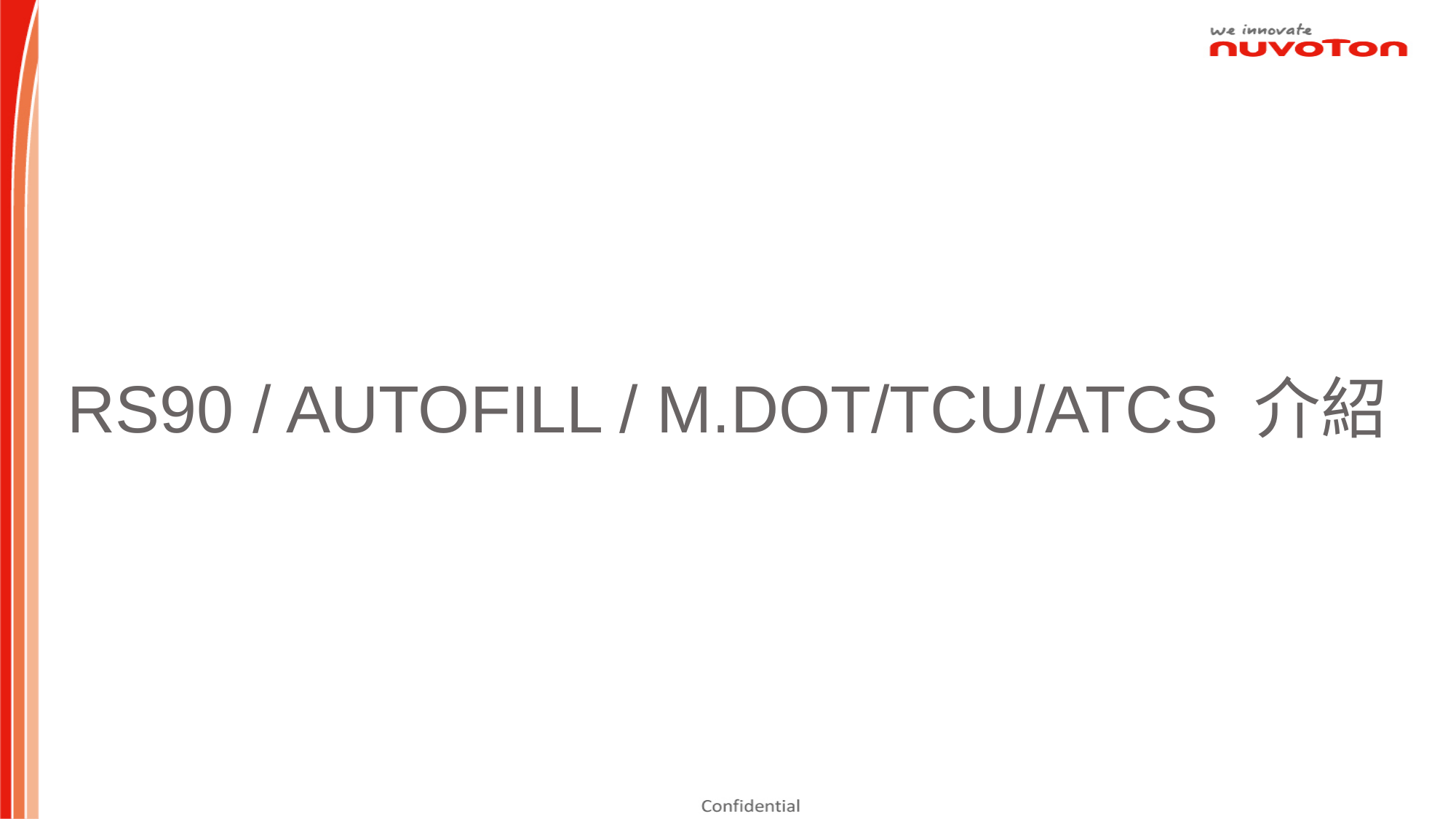

# RS90 / AUTOFILL / M.DOT/TCU/ATCS 介紹